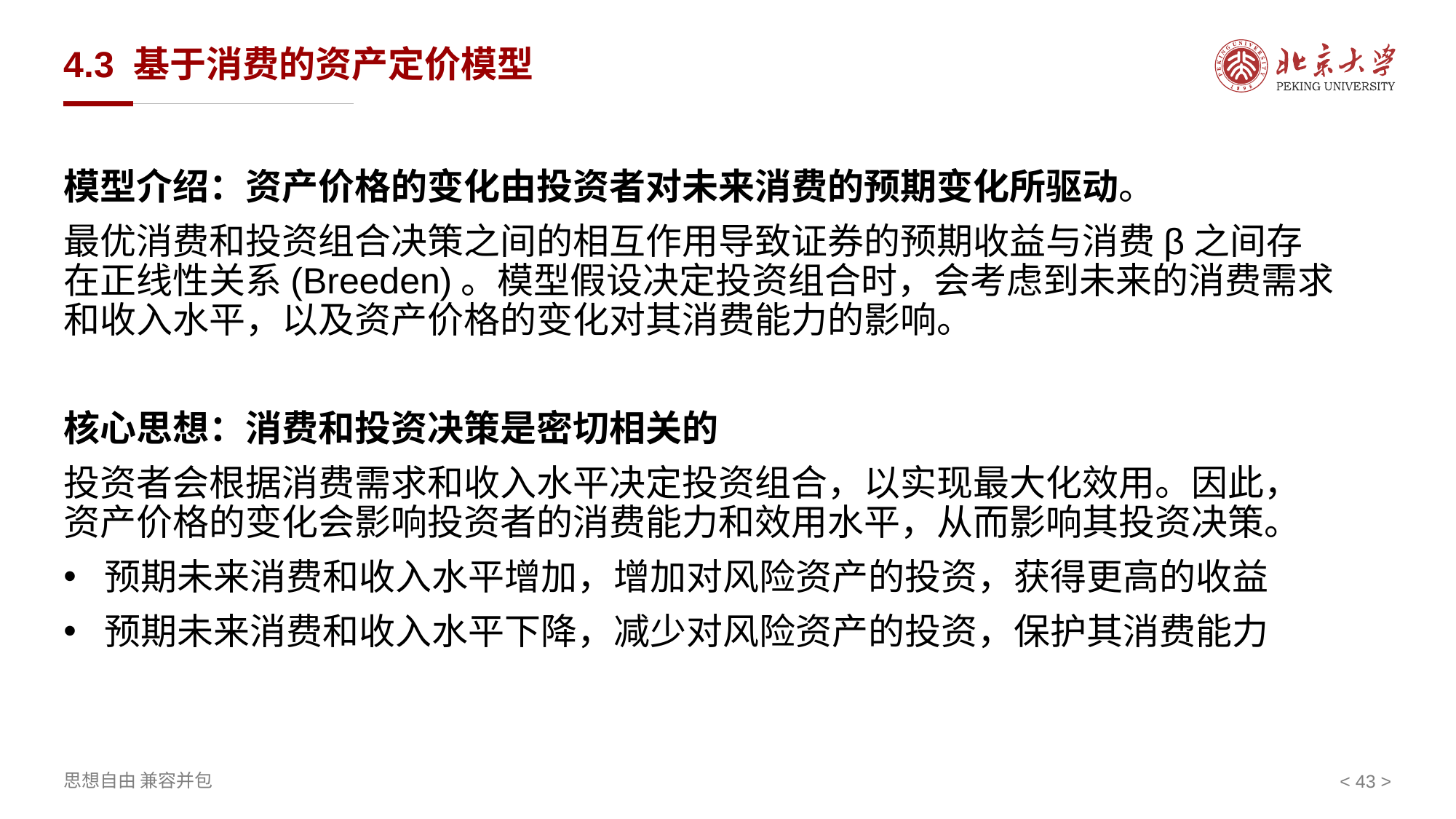

# 4.3 基于消费的资产定价模型
模型介绍：资产价格的变化由投资者对未来消费的预期变化所驱动。
最优消费和投资组合决策之间的相互作用导致证券的预期收益与消费β之间存在正线性关系(Breeden)。模型假设决定投资组合时，会考虑到未来的消费需求和收入水平，以及资产价格的变化对其消费能力的影响。

核心思想：消费和投资决策是密切相关的
投资者会根据消费需求和收入水平决定投资组合，以实现最大化效用。因此，资产价格的变化会影响投资者的消费能力和效用水平，从而影响其投资决策。
预期未来消费和收入水平增加，增加对风险资产的投资，获得更高的收益
预期未来消费和收入水平下降，减少对风险资产的投资，保护其消费能力

< 43 >